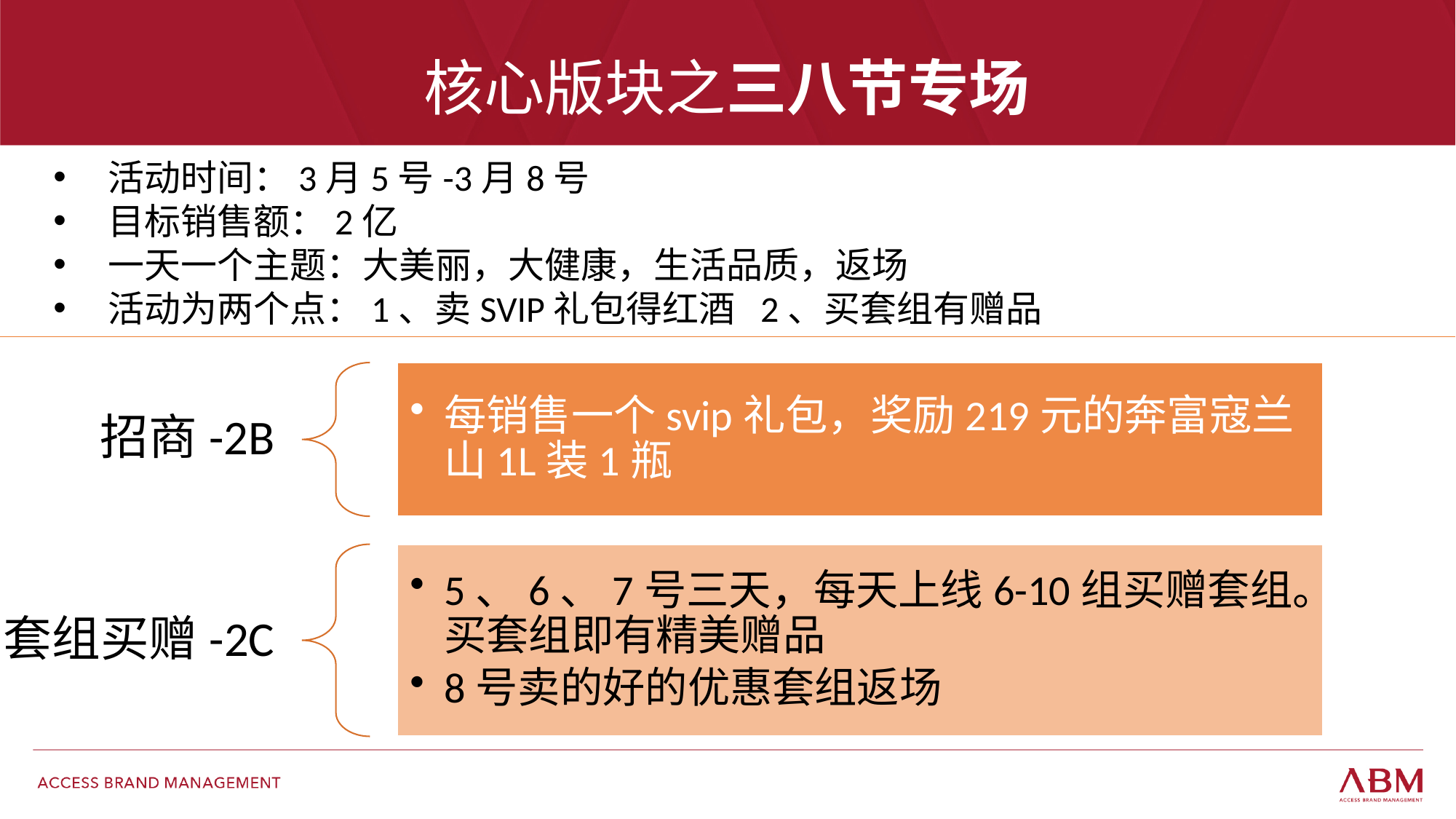

# 核心版块之三八节专场
活动时间：3月5号-3月8号
目标销售额：2亿
一天一个主题：大美丽，大健康，生活品质，返场
活动为两个点：1、卖SVIP礼包得红酒  2、买套组有赠品
招商-2B
每销售一个svip礼包，奖励219元的奔富寇兰山1L装1瓶
套组买赠-2C
5、6、7号三天，每天上线6-10组买赠套组。买套组即有精美赠品
8号卖的好的优惠套组返场